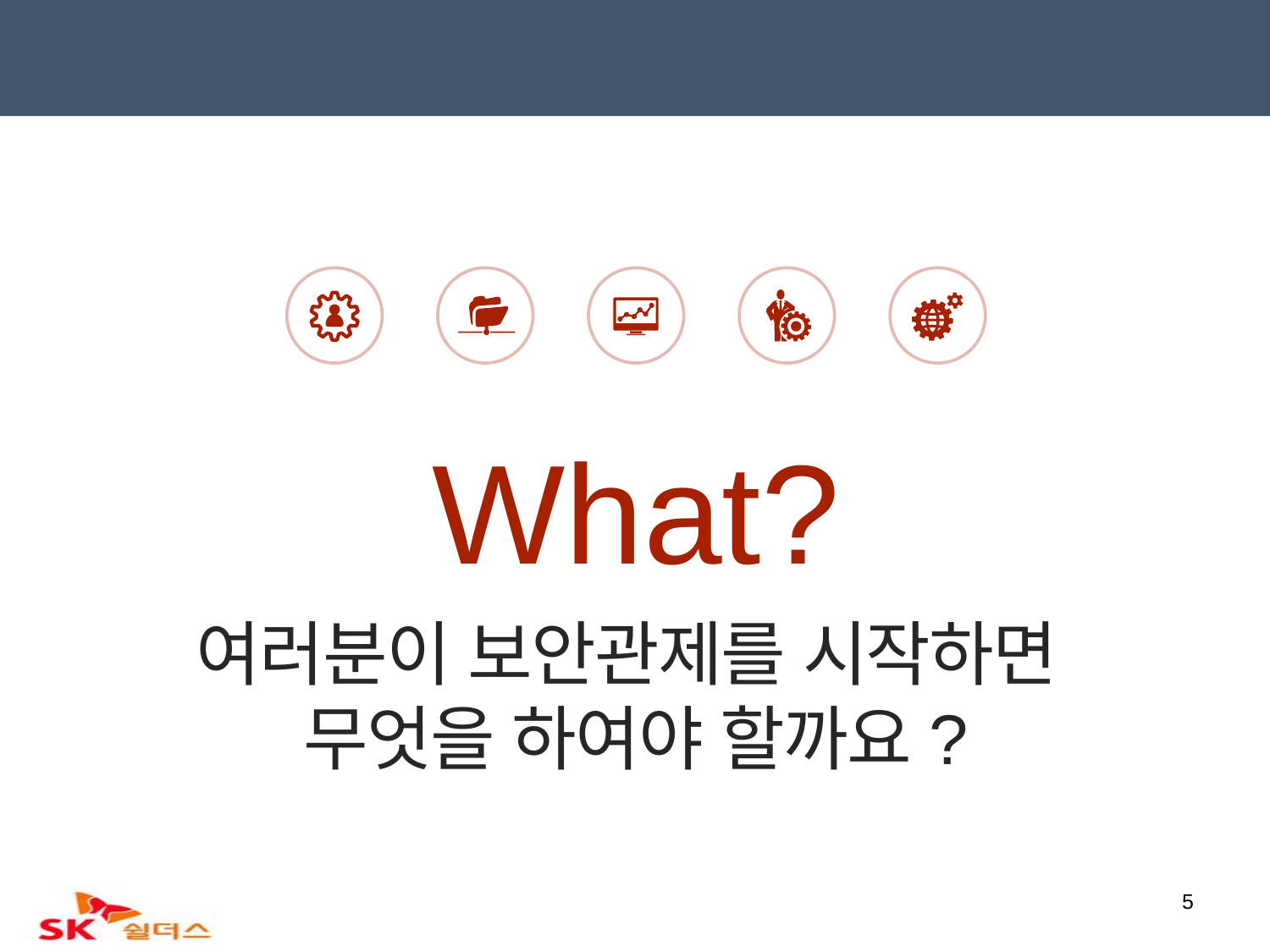

What?
여러분이 보안관제를 시작하면
무엇을 하여야 할까요?
5